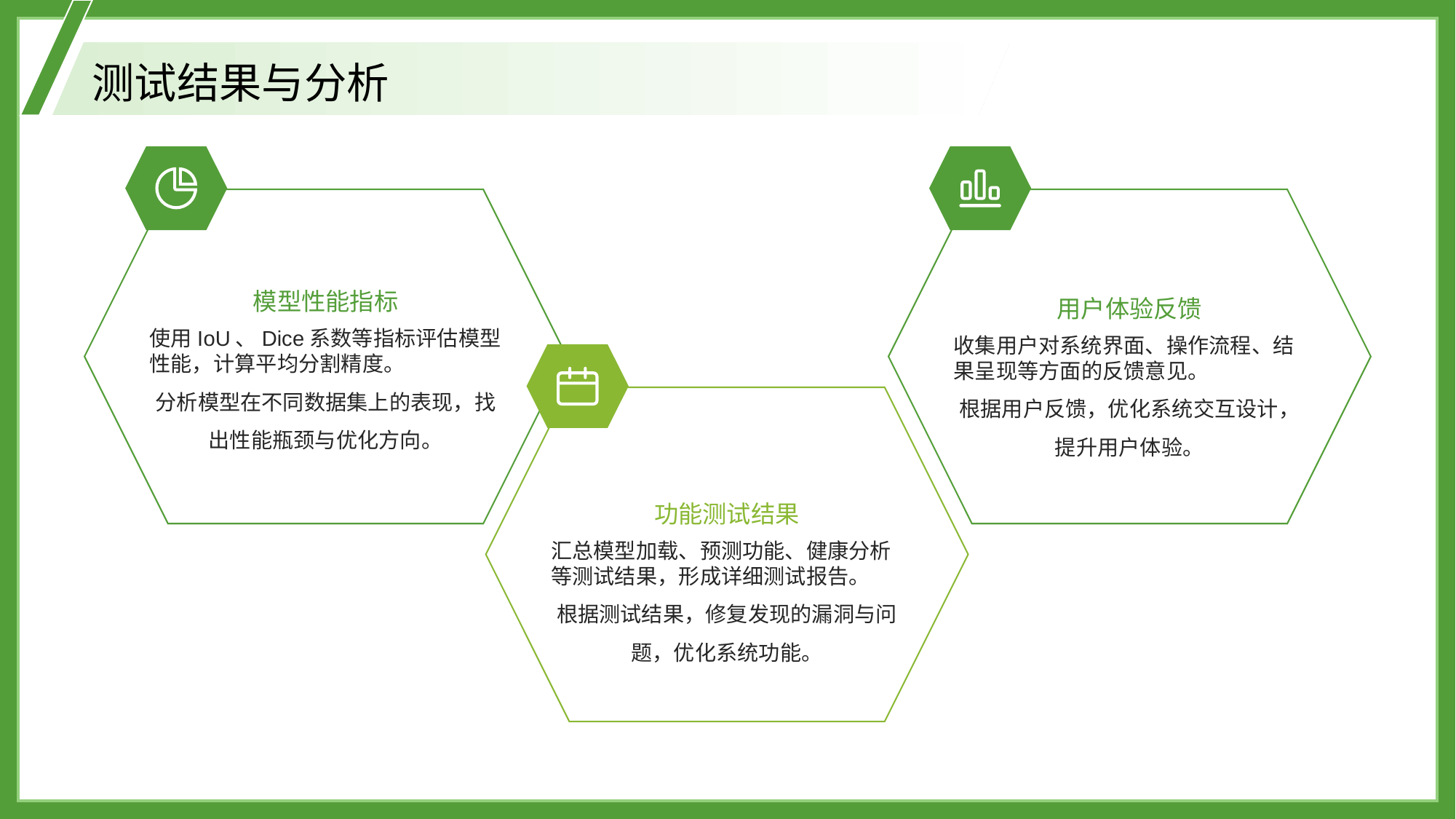

测试结果与分析

模型性能指标
用户体验反馈
使用IoU、Dice系数等指标评估模型性能，计算平均分割精度。
分析模型在不同数据集上的表现，找出性能瓶颈与优化方向。
收集用户对系统界面、操作流程、结果呈现等方面的反馈意见。
根据用户反馈，优化系统交互设计，提升用户体验。

功能测试结果
汇总模型加载、预测功能、健康分析等测试结果，形成详细测试报告。
根据测试结果，修复发现的漏洞与问题，优化系统功能。